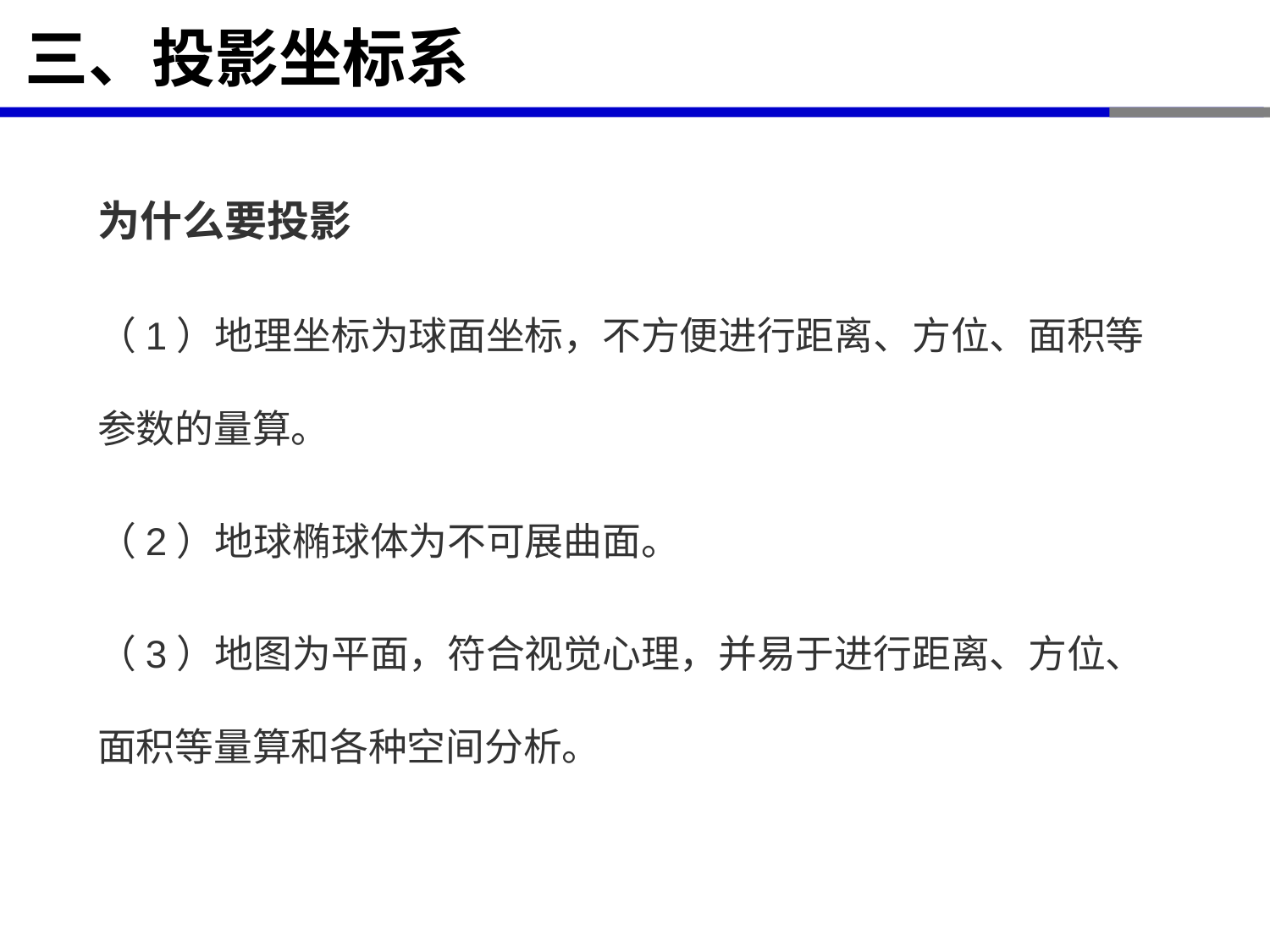

# 三、投影坐标系
为什么要投影
（1）地理坐标为球面坐标，不方便进行距离、方位、面积等参数的量算。
（2）地球椭球体为不可展曲面。
（3）地图为平面，符合视觉心理，并易于进行距离、方位、面积等量算和各种空间分析。